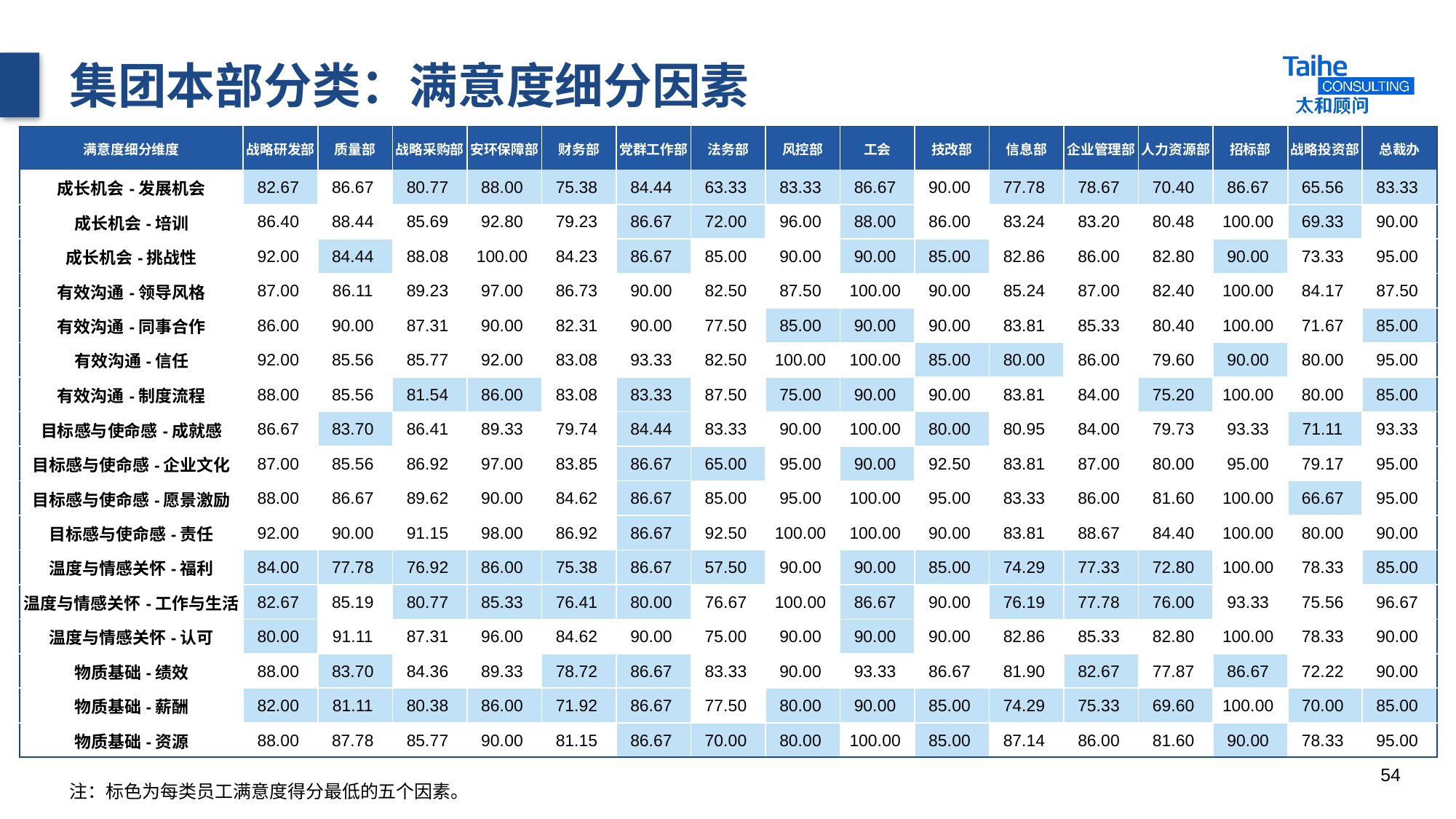

# 集团本部分类：满意度细分因素
| 满意度细分维度 | 战略研发部 | 质量部 | 战略采购部 | 安环保障部 | 财务部 | 党群工作部 | 法务部 | 风控部 | 工会 | 技改部 | 信息部 | 企业管理部 | 人力资源部 | 招标部 | 战略投资部 | 总裁办 |
| --- | --- | --- | --- | --- | --- | --- | --- | --- | --- | --- | --- | --- | --- | --- | --- | --- |
| 成长机会-发展机会 | 82.67 | 86.67 | 80.77 | 88.00 | 75.38 | 84.44 | 63.33 | 83.33 | 86.67 | 90.00 | 77.78 | 78.67 | 70.40 | 86.67 | 65.56 | 83.33 |
| 成长机会-培训 | 86.40 | 88.44 | 85.69 | 92.80 | 79.23 | 86.67 | 72.00 | 96.00 | 88.00 | 86.00 | 83.24 | 83.20 | 80.48 | 100.00 | 69.33 | 90.00 |
| 成长机会-挑战性 | 92.00 | 84.44 | 88.08 | 100.00 | 84.23 | 86.67 | 85.00 | 90.00 | 90.00 | 85.00 | 82.86 | 86.00 | 82.80 | 90.00 | 73.33 | 95.00 |
| 有效沟通-领导风格 | 87.00 | 86.11 | 89.23 | 97.00 | 86.73 | 90.00 | 82.50 | 87.50 | 100.00 | 90.00 | 85.24 | 87.00 | 82.40 | 100.00 | 84.17 | 87.50 |
| 有效沟通-同事合作 | 86.00 | 90.00 | 87.31 | 90.00 | 82.31 | 90.00 | 77.50 | 85.00 | 90.00 | 90.00 | 83.81 | 85.33 | 80.40 | 100.00 | 71.67 | 85.00 |
| 有效沟通-信任 | 92.00 | 85.56 | 85.77 | 92.00 | 83.08 | 93.33 | 82.50 | 100.00 | 100.00 | 85.00 | 80.00 | 86.00 | 79.60 | 90.00 | 80.00 | 95.00 |
| 有效沟通-制度流程 | 88.00 | 85.56 | 81.54 | 86.00 | 83.08 | 83.33 | 87.50 | 75.00 | 90.00 | 90.00 | 83.81 | 84.00 | 75.20 | 100.00 | 80.00 | 85.00 |
| 目标感与使命感-成就感 | 86.67 | 83.70 | 86.41 | 89.33 | 79.74 | 84.44 | 83.33 | 90.00 | 100.00 | 80.00 | 80.95 | 84.00 | 79.73 | 93.33 | 71.11 | 93.33 |
| 目标感与使命感-企业文化 | 87.00 | 85.56 | 86.92 | 97.00 | 83.85 | 86.67 | 65.00 | 95.00 | 90.00 | 92.50 | 83.81 | 87.00 | 80.00 | 95.00 | 79.17 | 95.00 |
| 目标感与使命感-愿景激励 | 88.00 | 86.67 | 89.62 | 90.00 | 84.62 | 86.67 | 85.00 | 95.00 | 100.00 | 95.00 | 83.33 | 86.00 | 81.60 | 100.00 | 66.67 | 95.00 |
| 目标感与使命感-责任 | 92.00 | 90.00 | 91.15 | 98.00 | 86.92 | 86.67 | 92.50 | 100.00 | 100.00 | 90.00 | 83.81 | 88.67 | 84.40 | 100.00 | 80.00 | 90.00 |
| 温度与情感关怀-福利 | 84.00 | 77.78 | 76.92 | 86.00 | 75.38 | 86.67 | 57.50 | 90.00 | 90.00 | 85.00 | 74.29 | 77.33 | 72.80 | 100.00 | 78.33 | 85.00 |
| 温度与情感关怀-工作与生活 | 82.67 | 85.19 | 80.77 | 85.33 | 76.41 | 80.00 | 76.67 | 100.00 | 86.67 | 90.00 | 76.19 | 77.78 | 76.00 | 93.33 | 75.56 | 96.67 |
| 温度与情感关怀-认可 | 80.00 | 91.11 | 87.31 | 96.00 | 84.62 | 90.00 | 75.00 | 90.00 | 90.00 | 90.00 | 82.86 | 85.33 | 82.80 | 100.00 | 78.33 | 90.00 |
| 物质基础-绩效 | 88.00 | 83.70 | 84.36 | 89.33 | 78.72 | 86.67 | 83.33 | 90.00 | 93.33 | 86.67 | 81.90 | 82.67 | 77.87 | 86.67 | 72.22 | 90.00 |
| 物质基础-薪酬 | 82.00 | 81.11 | 80.38 | 86.00 | 71.92 | 86.67 | 77.50 | 80.00 | 90.00 | 85.00 | 74.29 | 75.33 | 69.60 | 100.00 | 70.00 | 85.00 |
| 物质基础-资源 | 88.00 | 87.78 | 85.77 | 90.00 | 81.15 | 86.67 | 70.00 | 80.00 | 100.00 | 85.00 | 87.14 | 86.00 | 81.60 | 90.00 | 78.33 | 95.00 |
54
注：标色为每类员工满意度得分最低的五个因素。